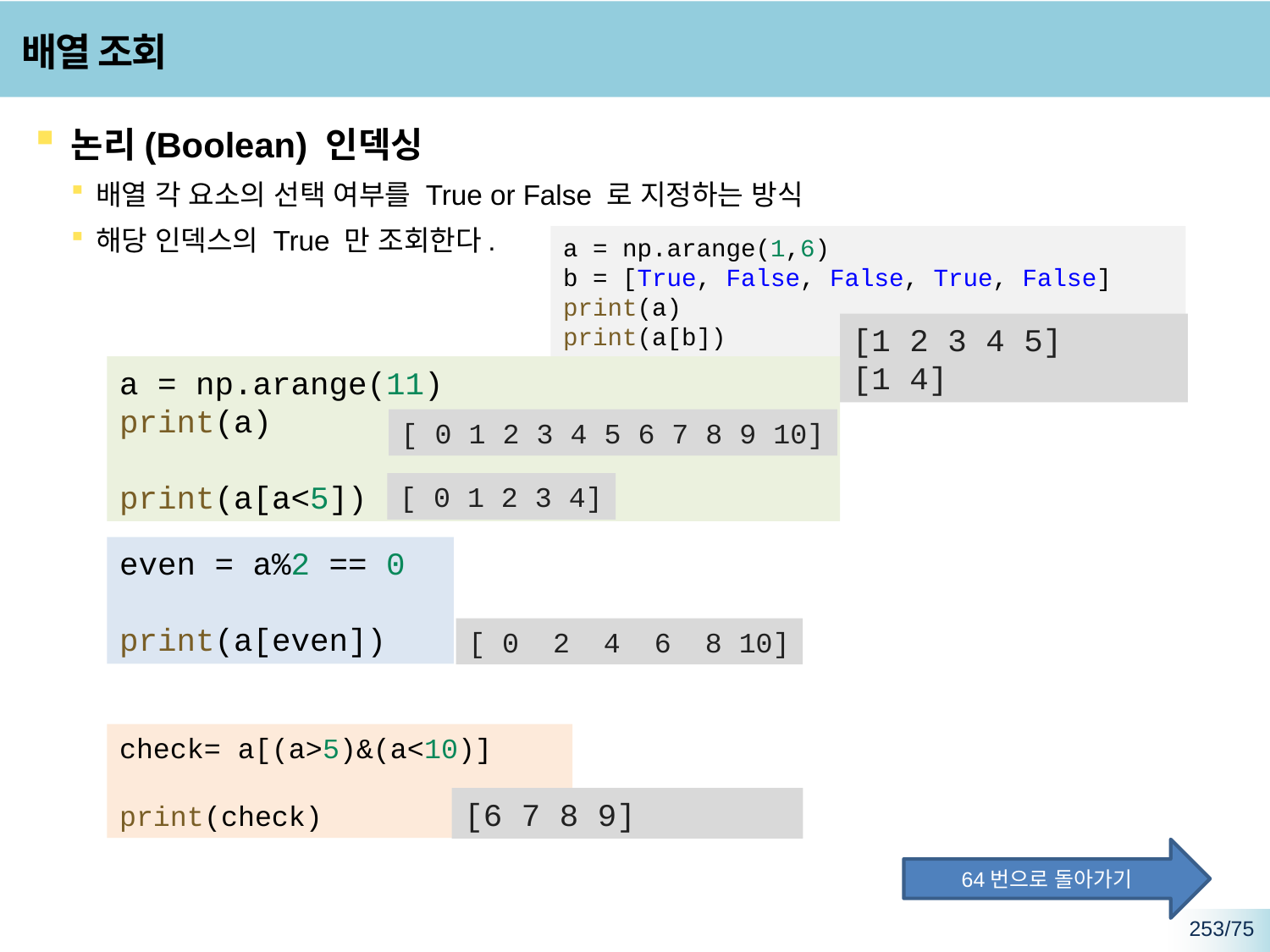

# 배열 조회
논리(Boolean) 인덱싱
배열 각 요소의 선택 여부를 True or False 로 지정하는 방식
해당 인덱스의 True 만 조회한다.
a = np.arange(1,6)
b = [True, False, False, True, False]
print(a)
print(a[b])
[1 2 3 4 5]
[1 4]
a = np.arange(11)
print(a)

print(a[a<5])
[ 0 1 2 3 4 5 6 7 8 9 10]
[ 0 1 2 3 4]
even = a%2 == 0
print(a[even])
[ 0  2  4  6  8 10]
check= a[(a>5)&(a<10)]
print(check)
[6 7 8 9]
64번으로 돌아가기